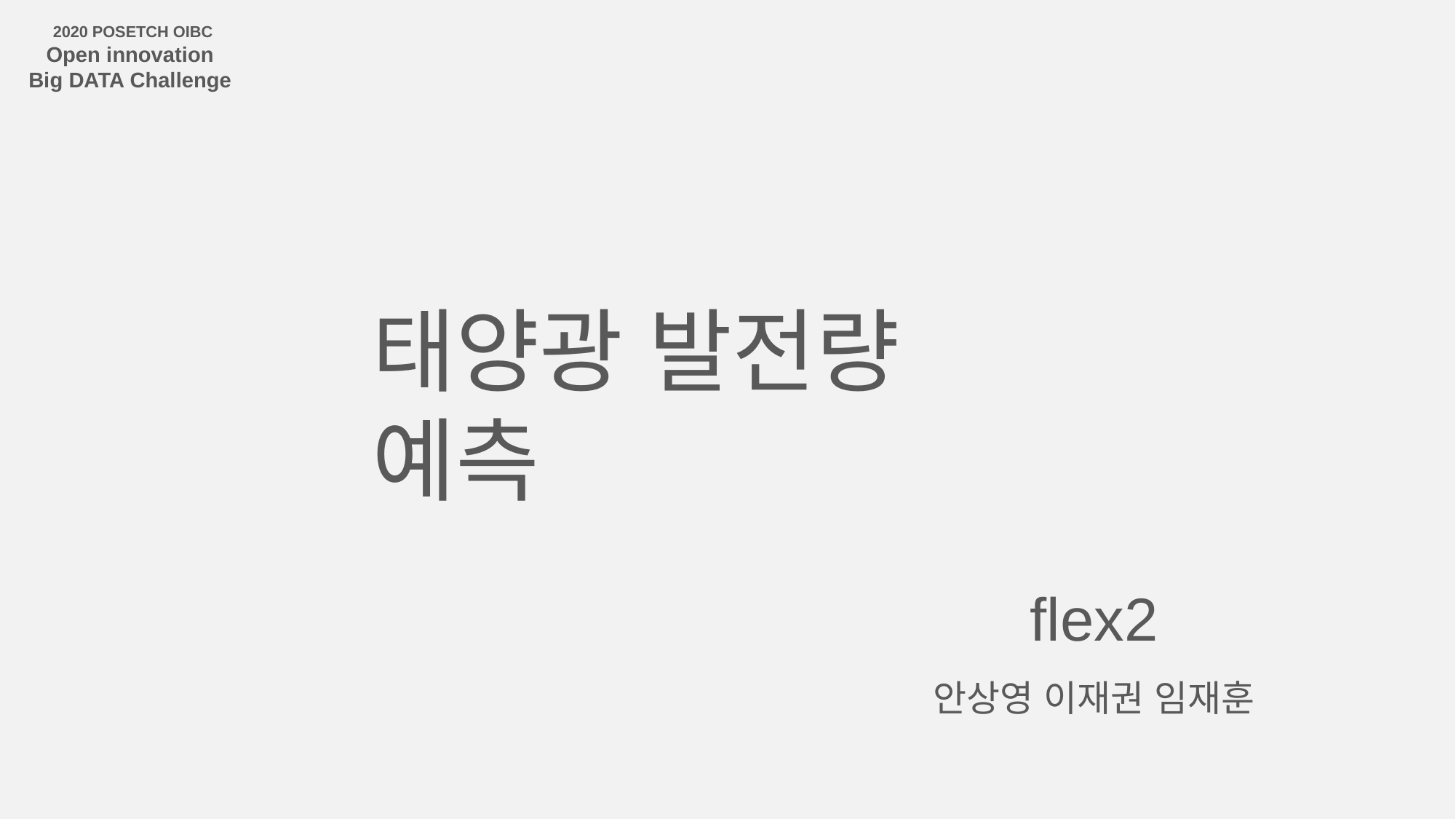

2020 POSETCH OIBC
Open innovation
Big DATA Challenge
태양광 발전량 예측
flex2
안상영 이재권 임재훈